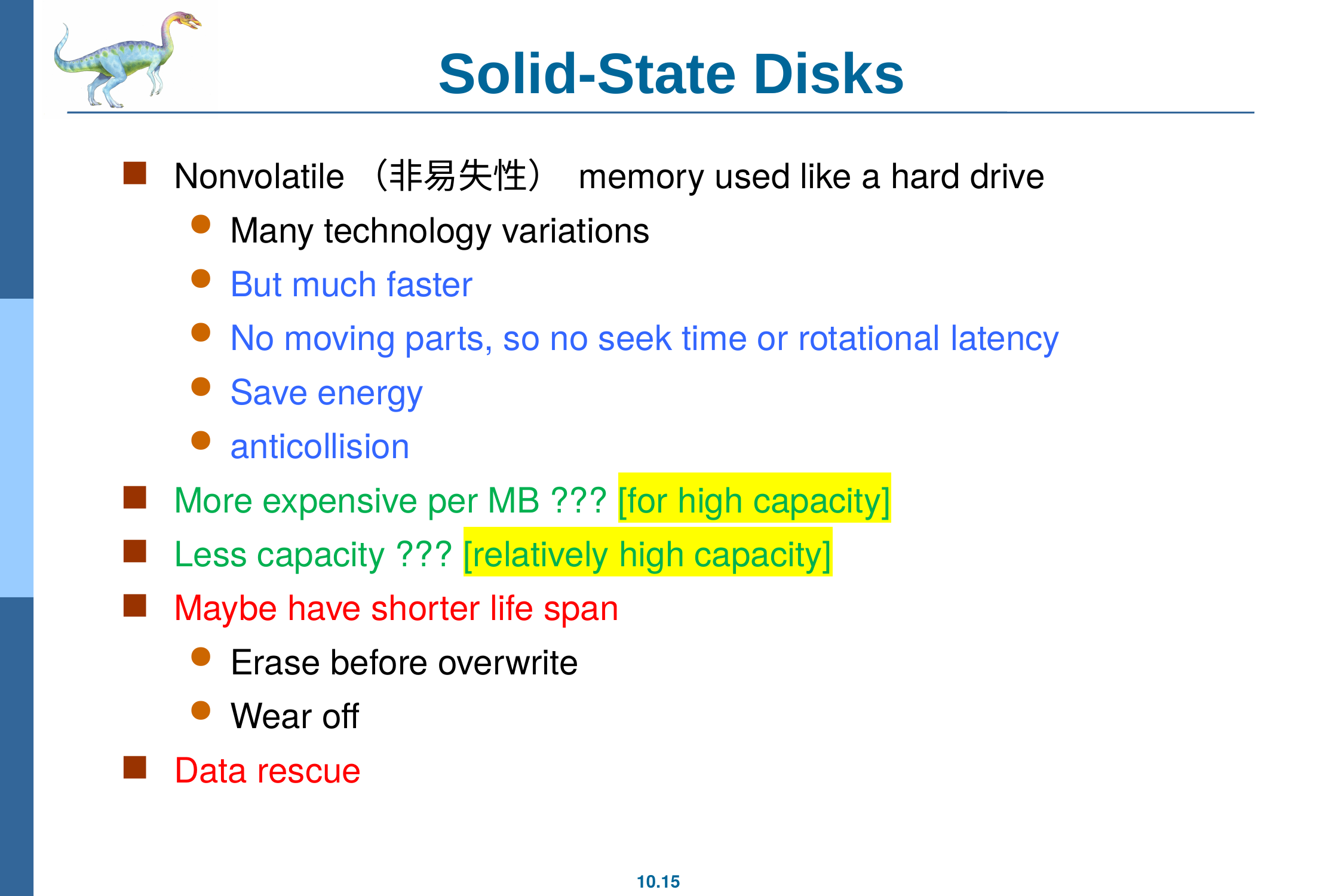

# Solid-State Disks
Nonvolatile（非易失性） memory used like a hard drive
Many technology variations
But much faster
No moving parts, so no seek time or rotational latency
Save energy
anticollision
More expensive per MB ??? [for high capacity]
Less capacity ??? [relatively high capacity]
Maybe have shorter life span
Erase before overwrite
Wear off
Data rescue